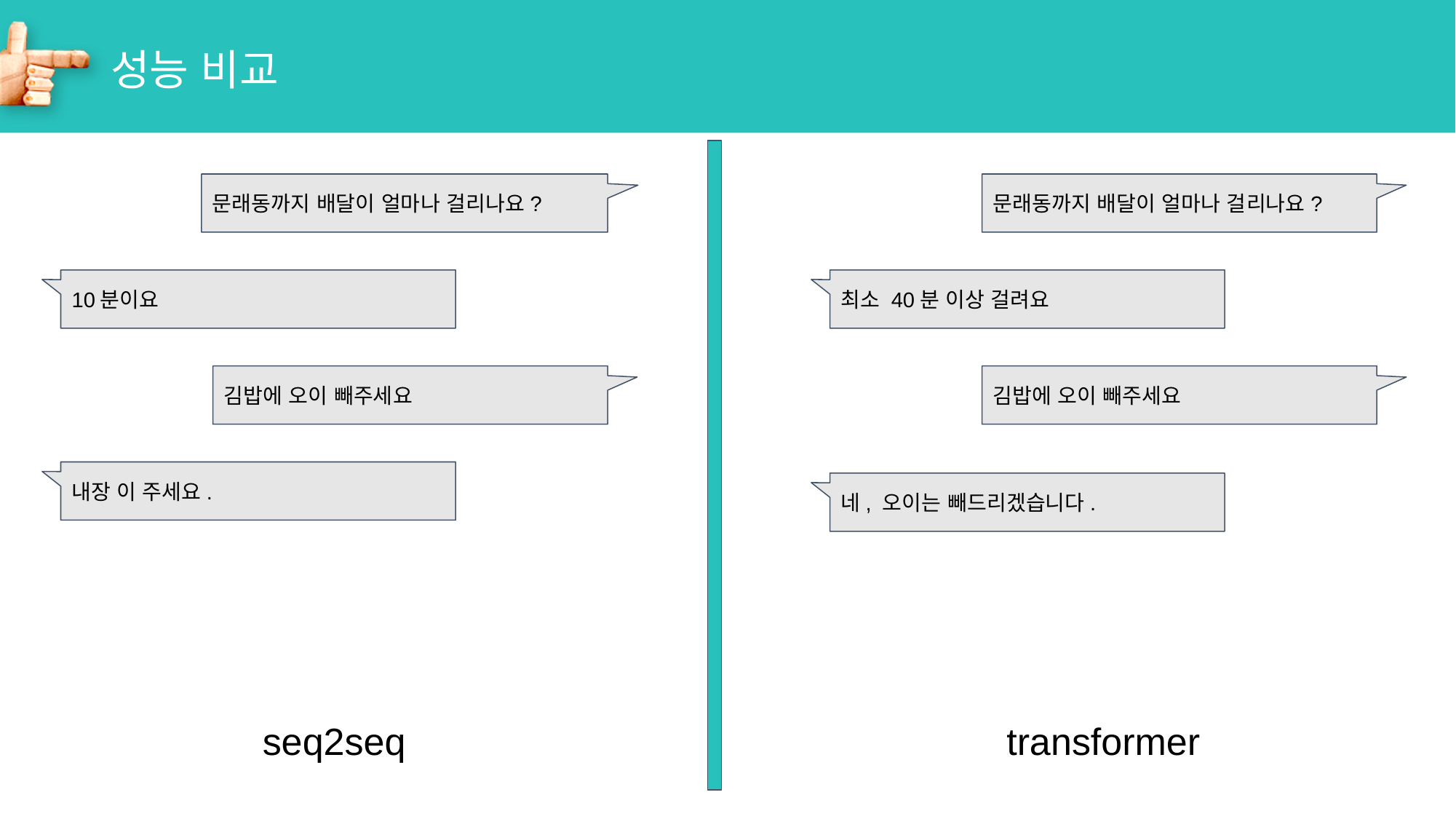

# 성능 비교
문래동까지 배달이 얼마나 걸리나요?
문래동까지 배달이 얼마나 걸리나요?
10분이요
최소 40분 이상 걸려요
김밥에 오이 빼주세요
김밥에 오이 빼주세요

내장 이 주세요.
네, 오이는 빼드리겠습니다.
seq2seq
transformer